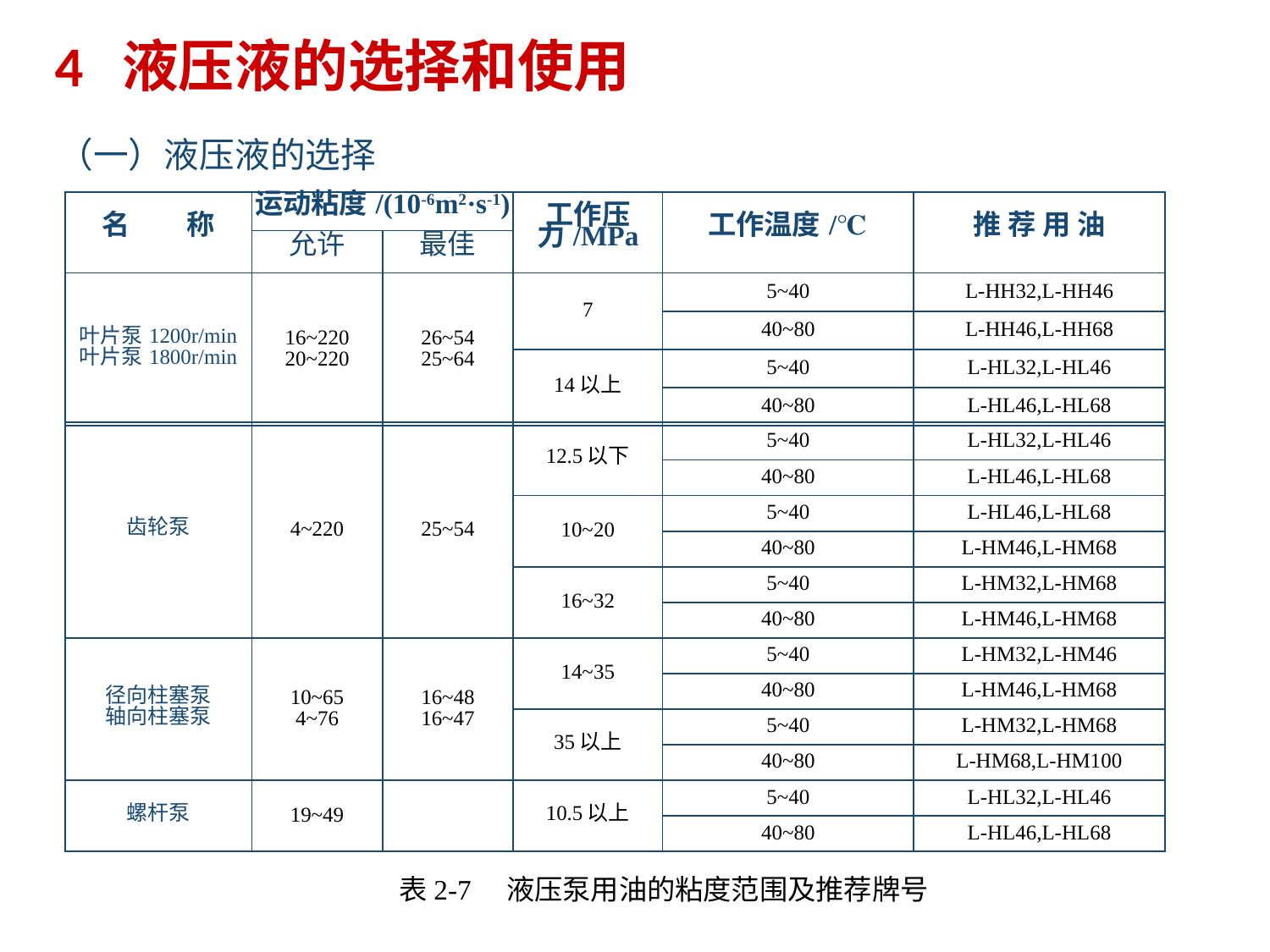

4  液压液的选择和使用
（一）液压液的选择
| 名　　称 | 运动粘度/(10-6m2·s-1) |  | 工作压力/MPa | 工作温度/℃ | 推 荐 用 油 |
| --- | --- | --- | --- | --- | --- |
|  | 允许 | 最佳 |  |  |  |
| 叶片泵1200r/min 叶片泵1800r/min | 16~220 20~220 | 26~54 25~64 | 7 | 5~40 | L-HH32,L-HH46 |
|  |  |  |  | 40~80 | L-HH46,L-HH68 |
|  |  |  | 14以上 | 5~40 | L-HL32,L-HL46 |
|  |  |  |  | 40~80 | L-HL46,L-HL68 |
| 齿轮泵 | 4~220 | 25~54 | 12.5以下 | 5~40 | L-HL32,L-HL46 |
| --- | --- | --- | --- | --- | --- |
|  |  |  |  | 40~80 | L-HL46,L-HL68 |
|  |  |  | 10~20 | 5~40 | L-HL46,L-HL68 |
|  |  |  |  | 40~80 | L-HM46,L-HM68 |
|  |  |  | 16~32 | 5~40 | L-HM32,L-HM68 |
|  |  |  |  | 40~80 | L-HM46,L-HM68 |
| 径向柱塞泵 轴向柱塞泵 | 10~65 4~76 | 16~48 16~47 | 14~35 | 5~40 | L-HM32,L-HM46 |
|  |  |  |  | 40~80 | L-HM46,L-HM68 |
|  |  |  | 35以上 | 5~40 | L-HM32,L-HM68 |
|  |  |  |  | 40~80 | L-HM68,L-HM100 |
| 螺杆泵 | 19~49 |  | 10.5以上 | 5~40 | L-HL32,L-HL46 |
|  |  |  |  | 40~80 | L-HL46,L-HL68 |
表2-7　液压泵用油的粘度范围及推荐牌号
4